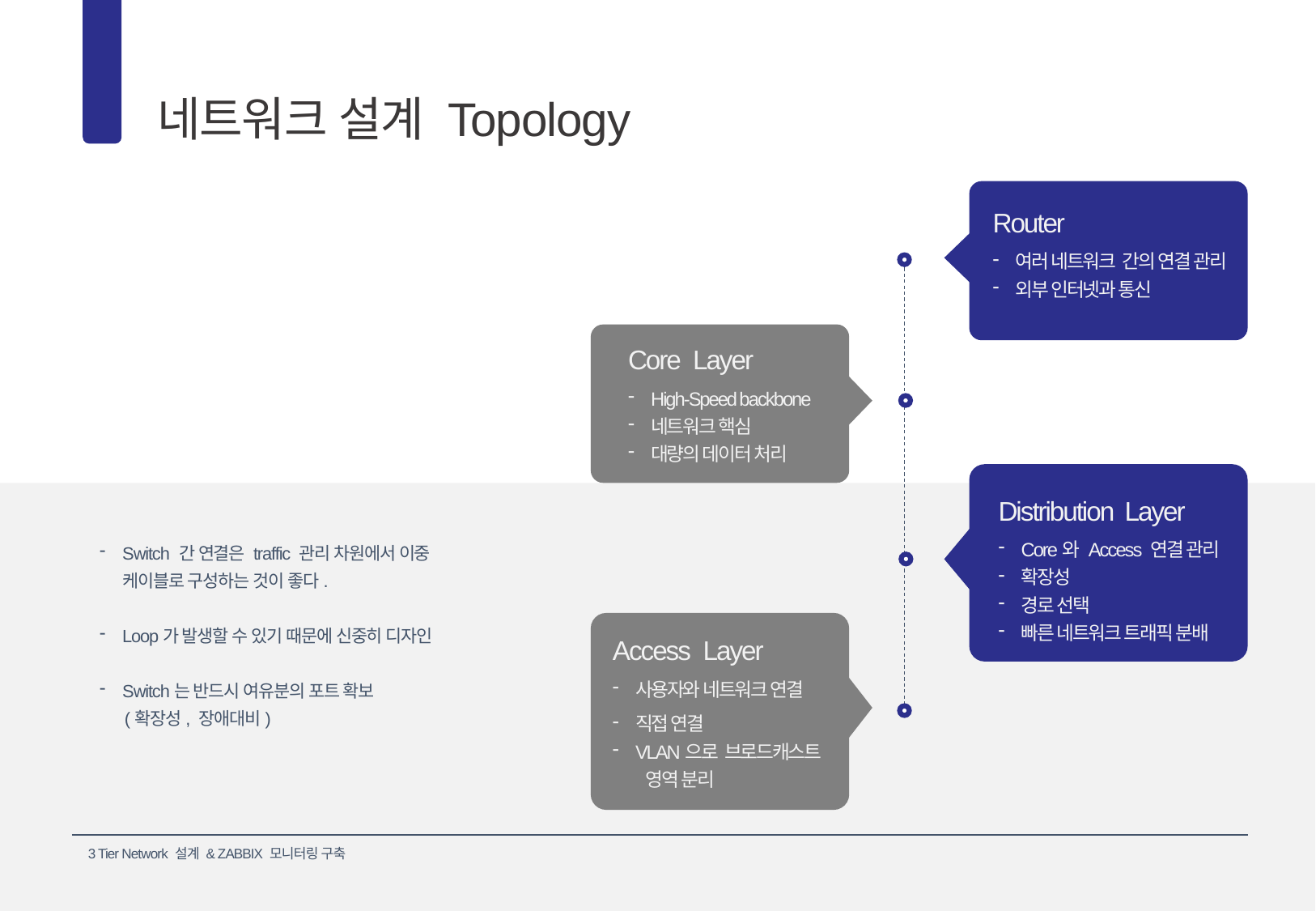

네트워크 설계 Topology
03

Router
여러 네트워크  간의 연결 관리
외부 인터넷과 통신

Core  Layer
High-Speed backbone
네트워크 핵심
대량의 데이터 처리

Distribution  Layer
Core와 Access 연결 관리
확장성
경로 선택
빠른 네트워크 트래픽 분배

Switch 간 연결은 traffic 관리 차원에서 이중 케이블로 구성하는 것이 좋다.

Loop가 발생할 수 있기 때문에 신중히 디자인

Switch는 반드시 여유분의 포트 확보
      (확장성, 장애대비)

Access  Layer
사용자와 네트워크 연결
직접 연결
VLAN으로  브로드캐스트
       영역 분리

8
3 Tier Network 설계 & ZABBIX 모니터링 구축